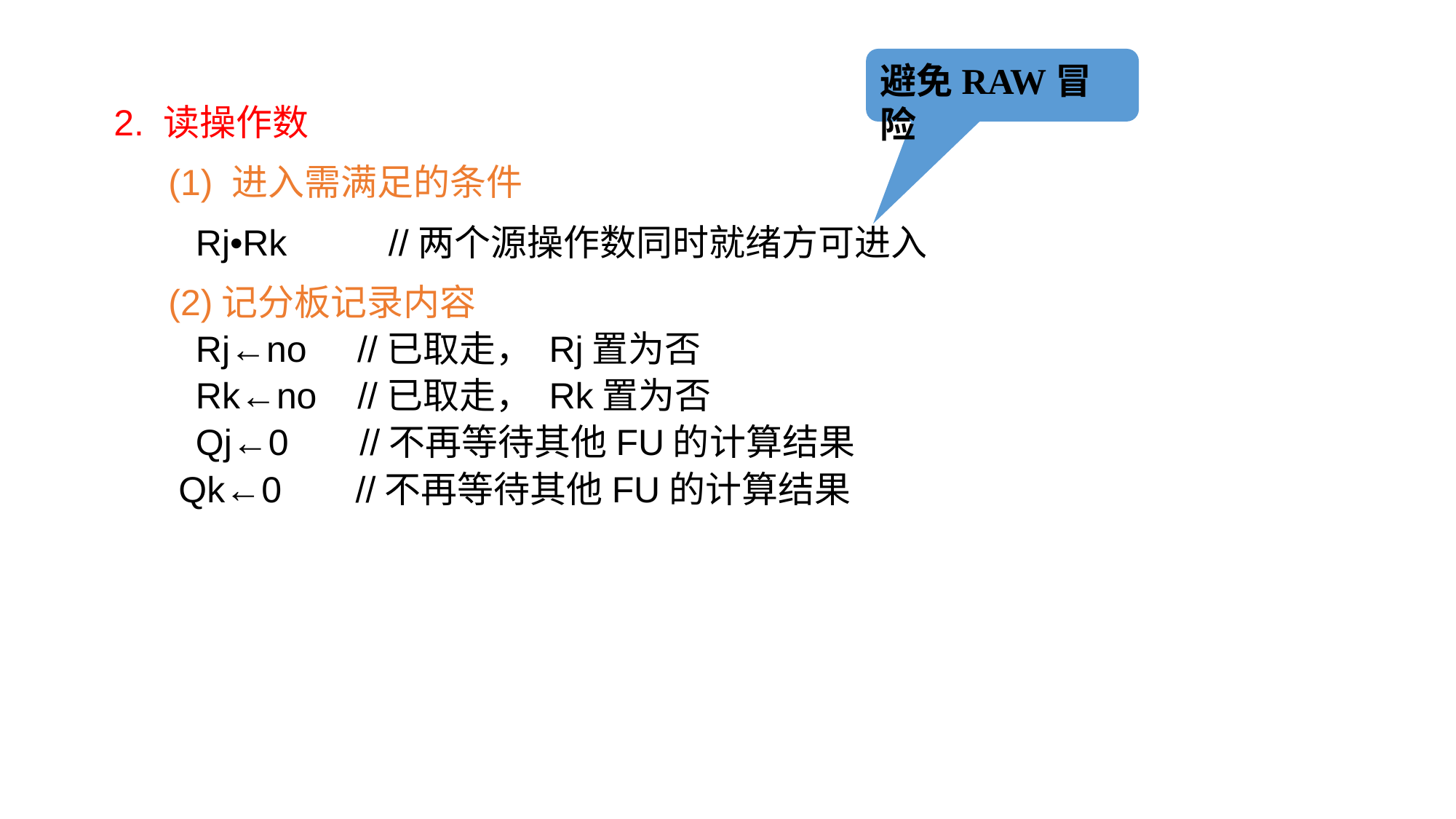

避免RAW冒险
2. 读操作数
(1) 进入需满足的条件
	Rj•Rk          //两个源操作数同时就绪方可进入
(2)记分板记录内容
	Rj←no     //已取走， Rj置为否
	Rk←no    //已取走， Rk置为否
	Qj←0       //不再等待其他FU的计算结果
 Qk←0 	     //不再等待其他FU的计算结果